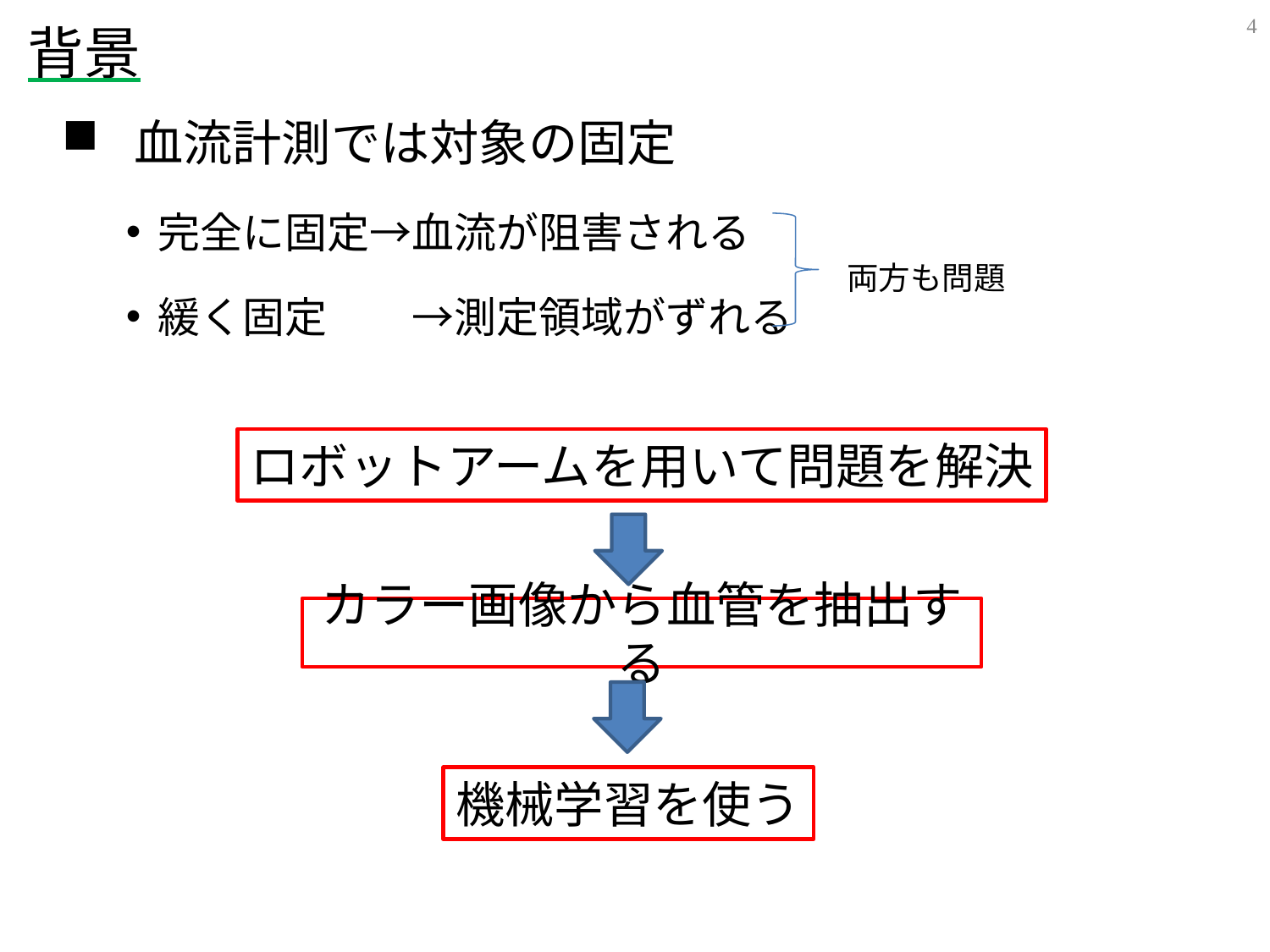

4
# 背景
  血流計測では対象の固定
完全に固定→血流が阻害される
緩く固定　　→測定領域がずれる

両方も問題
ロボットアームを用いて問題を解決

カラー画像から血管を抽出する

機械学習を使う